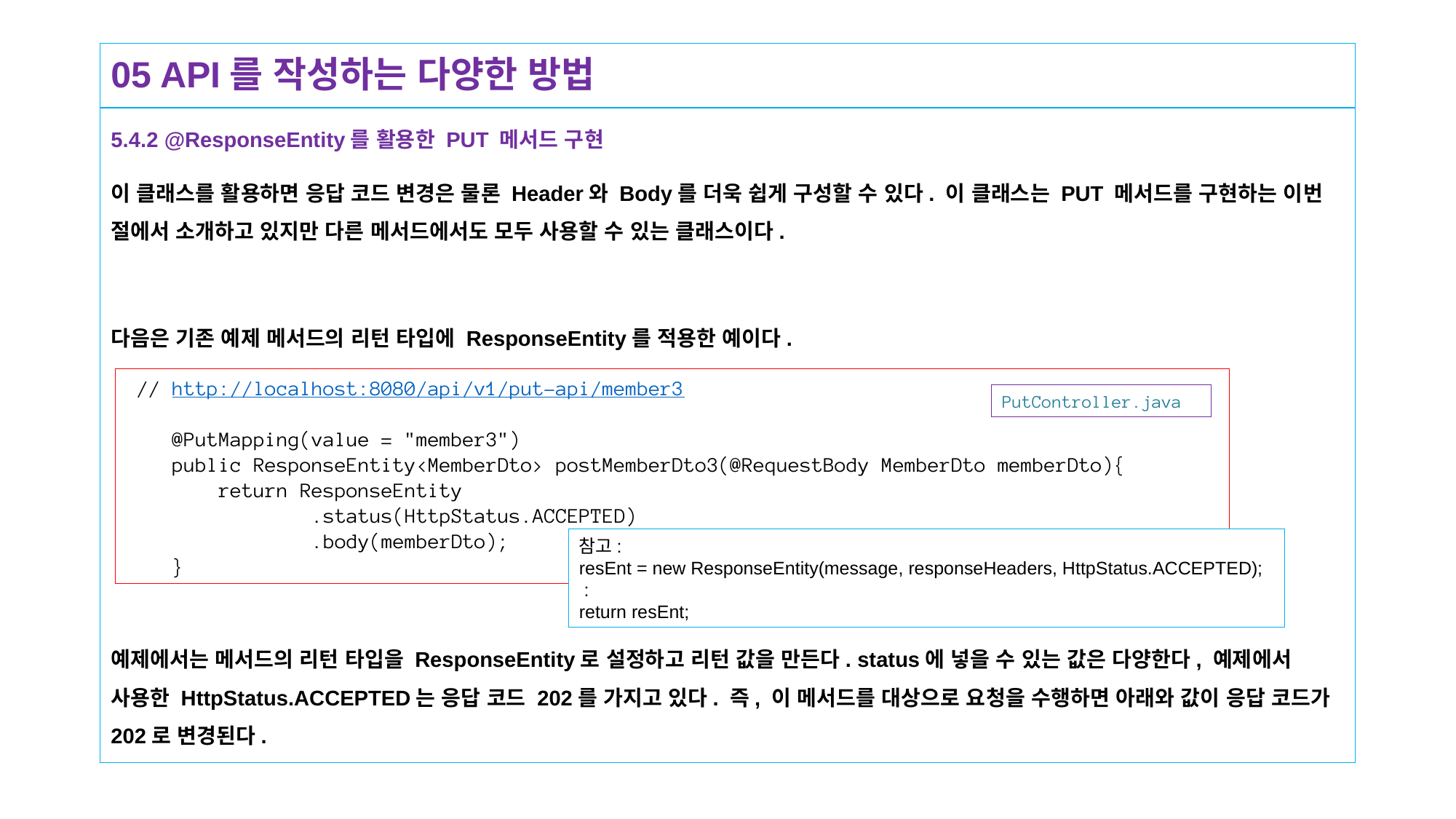

# 05 API를 작성하는 다양한 방법
5.4.2 @ResponseEntity를 활용한 PUT 메서드 구현
이 클래스를 활용하면 응답 코드 변경은 물론 Header와 Body를 더욱 쉽게 구성할 수 있다. 이 클래스는 PUT 메서드를 구현하는 이번 절에서 소개하고 있지만 다른 메서드에서도 모두 사용할 수 있는 클래스이다.

다음은 기존 예제 메서드의 리턴 타입에 ResponseEntity를 적용한 예이다.

예제에서는 메서드의 리턴 타입을 ResponseEntity로 설정하고 리턴 값을 만든다. status에 넣을 수 있는 값은 다양한다, 예제에서 사용한 HttpStatus.ACCEPTED는 응답 코드 202를 가지고 있다. 즉, 이 메서드를 대상으로 요청을 수행하면 아래와 값이 응답 코드가 202로 변경된다.

 // http://localhost:8080/api/v1/put-api/member3

    @PutMapping(value = "member3")
    public ResponseEntity<MemberDto> postMemberDto3(@RequestBody MemberDto memberDto){
        return ResponseEntity
                .status(HttpStatus.ACCEPTED)
                .body(memberDto);
    }
PutController.java
참고:
resEnt = new ResponseEntity(message, responseHeaders, HttpStatus.ACCEPTED);
 :
return resEnt;